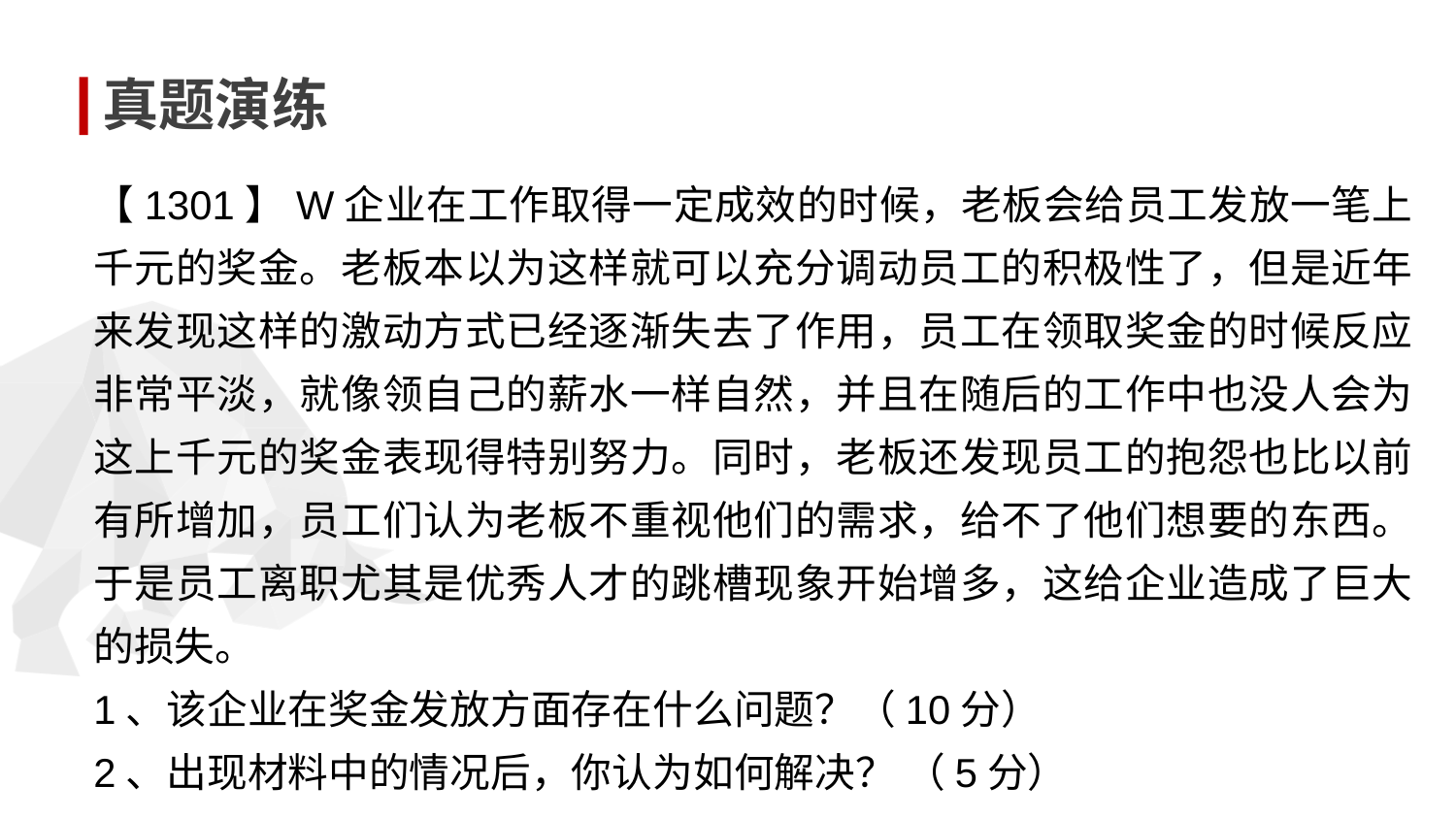

真题演练
【1301】W企业在工作取得一定成效的时候，老板会给员工发放一笔上千元的奖金。老板本以为这样就可以充分调动员工的积极性了，但是近年来发现这样的激动方式已经逐渐失去了作用，员工在领取奖金的时候反应非常平淡，就像领自己的薪水一样自然，并且在随后的工作中也没人会为这上千元的奖金表现得特别努力。同时，老板还发现员工的抱怨也比以前有所增加，员工们认为老板不重视他们的需求，给不了他们想要的东西。于是员工离职尤其是优秀人才的跳槽现象开始增多，这给企业造成了巨大的损失。
1、该企业在奖金发放方面存在什么问题？（10分）
2、出现材料中的情况后，你认为如何解决？ （5分）